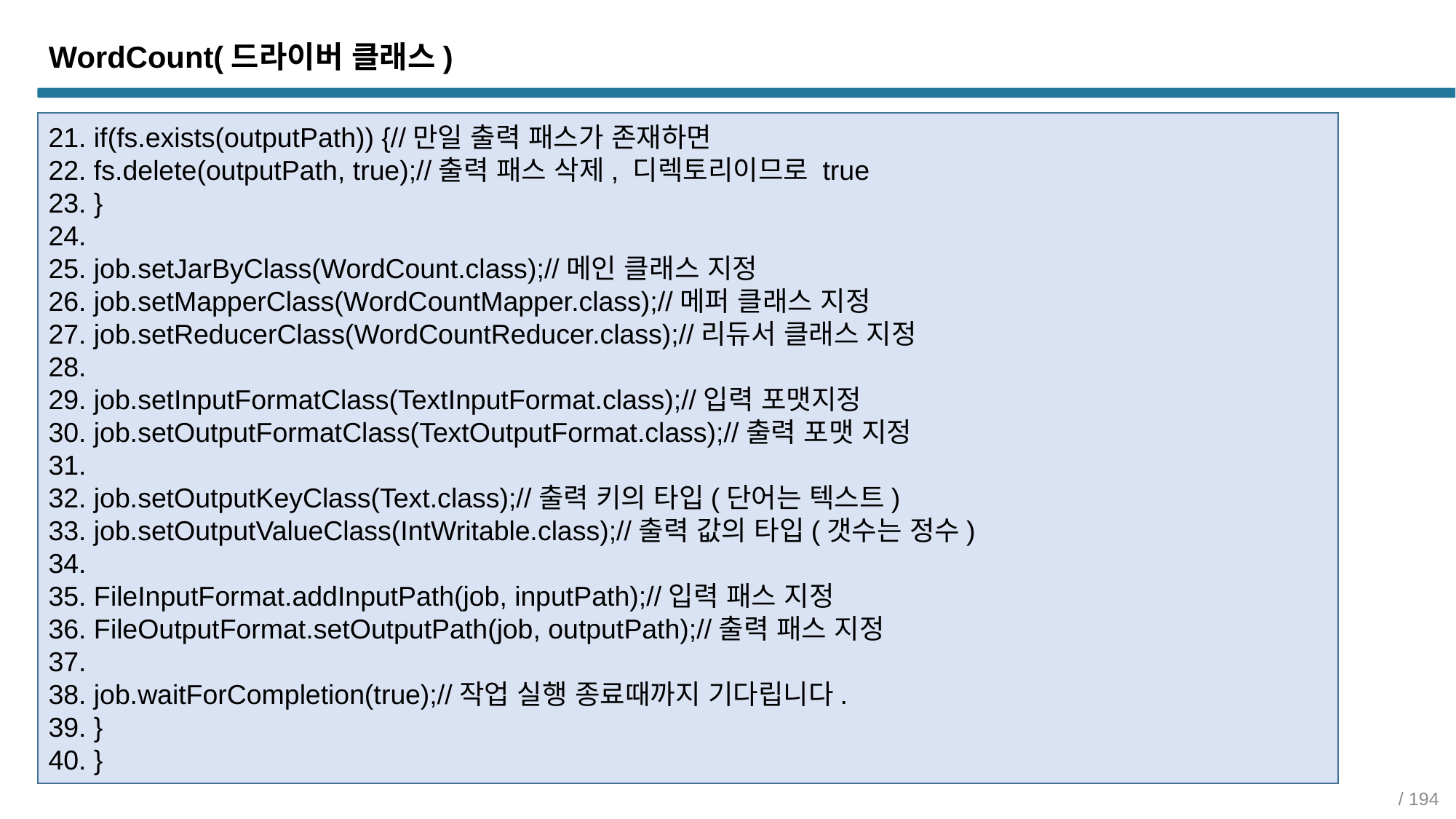

WordCount(드라이버 클래스)
21. if(fs.exists(outputPath)) {//만일 출력 패스가 존재하면
22. fs.delete(outputPath, true);//출력 패스 삭제, 디렉토리이므로 true
23. }
24.
25. job.setJarByClass(WordCount.class);//메인 클래스 지정
26. job.setMapperClass(WordCountMapper.class);//메퍼 클래스 지정
27. job.setReducerClass(WordCountReducer.class);//리듀서 클래스 지정
28.
29. job.setInputFormatClass(TextInputFormat.class);//입력 포맷지정
30. job.setOutputFormatClass(TextOutputFormat.class);//출력 포맷 지정
31.
32. job.setOutputKeyClass(Text.class);//출력 키의 타입(단어는 텍스트)
33. job.setOutputValueClass(IntWritable.class);//출력 값의 타입(갯수는 정수)
34.
35. FileInputFormat.addInputPath(job, inputPath);//입력 패스 지정
36. FileOutputFormat.setOutputPath(job, outputPath);//출력 패스 지정
37.
38. job.waitForCompletion(true);//작업 실행 종료때까지 기다립니다.
39. }
40. }
/ 194